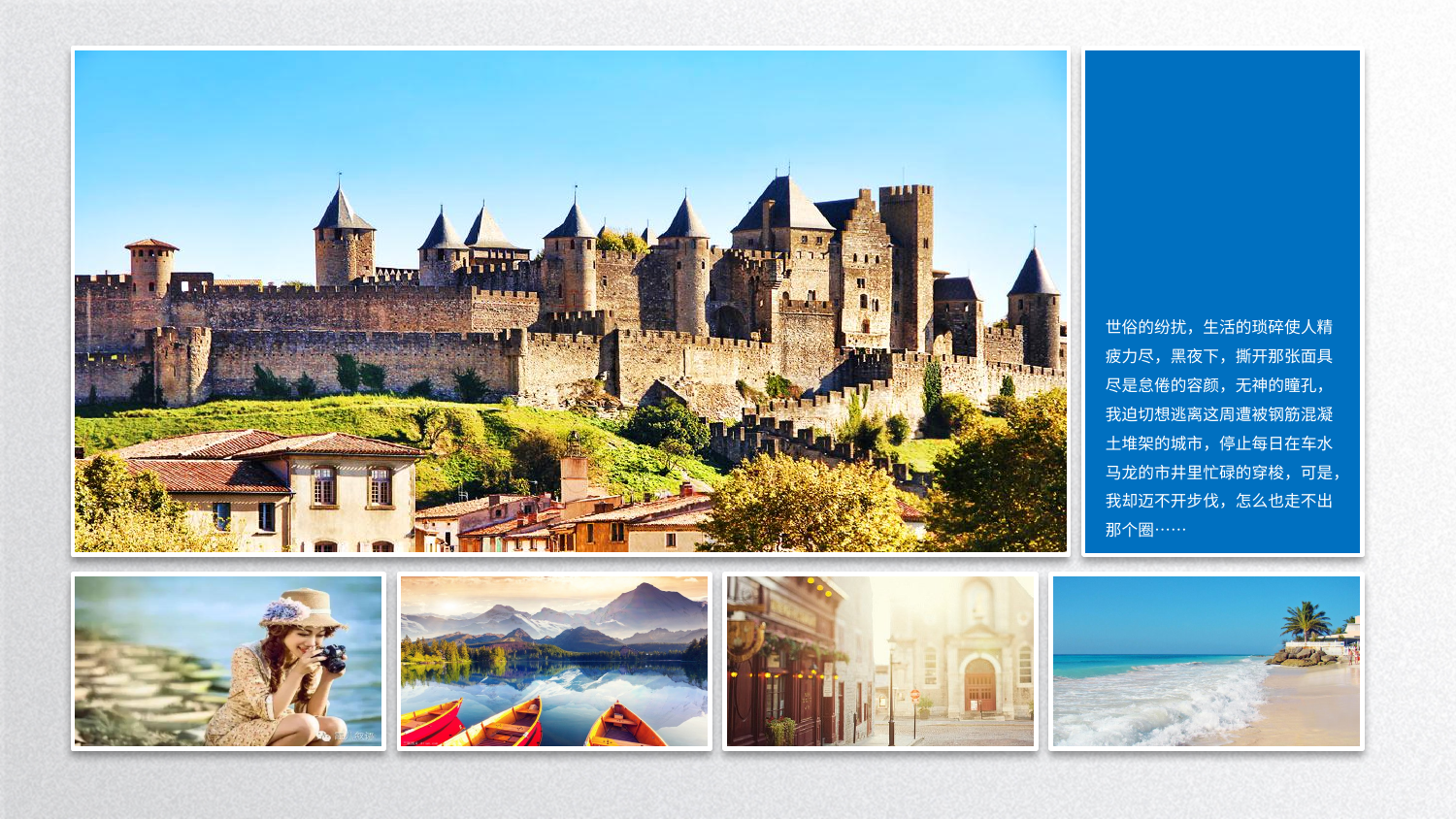

世俗的纷扰，生活的琐碎使人精疲力尽，黑夜下，撕开那张面具尽是怠倦的容颜，无神的瞳孔，我迫切想逃离这周遭被钢筋混凝土堆架的城市，停止每日在车水马龙的市井里忙碌的穿梭，可是，我却迈不开步伐，怎么也走不出那个圈……